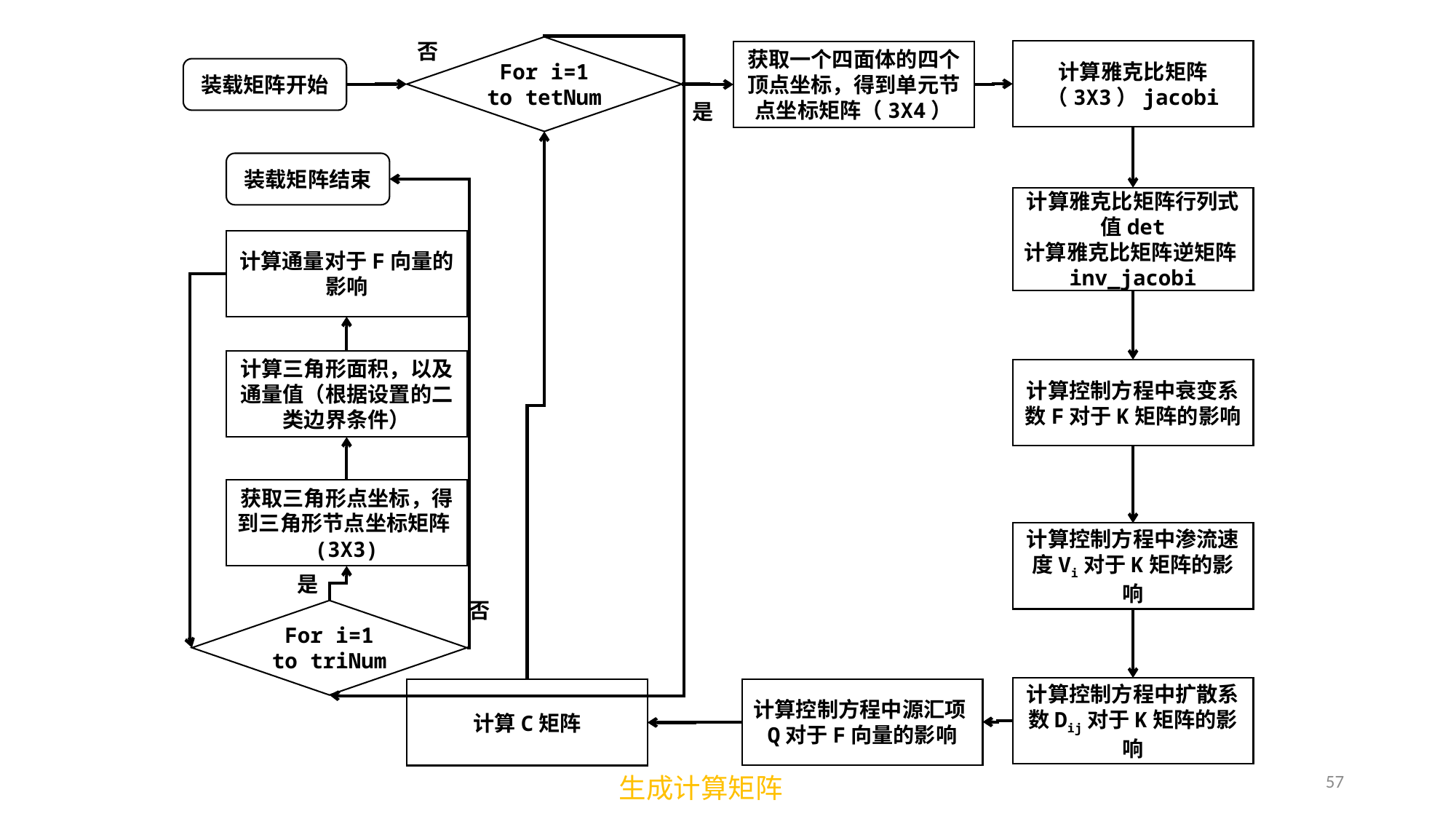

否
For i=1 to tetNum
计算雅克比矩阵（3X3）jacobi
获取一个四面体的四个顶点坐标，得到单元节点坐标矩阵（3X4）
装载矩阵开始
是
装载矩阵结束
计算雅克比矩阵行列式值det
计算雅克比矩阵逆矩阵inv_jacobi
计算通量对于F向量的影响
计算三角形面积，以及通量值（根据设置的二类边界条件）
计算控制方程中衰变系数F对于K矩阵的影响
获取三角形点坐标，得到三角形节点坐标矩阵(3X3)
计算控制方程中渗流速度Vi对于K矩阵的影响
是
否
For i=1 to triNum
计算控制方程中扩散系数Dij对于K矩阵的影响
计算控制方程中源汇项Q对于F向量的影响
计算C矩阵
57
生成计算矩阵